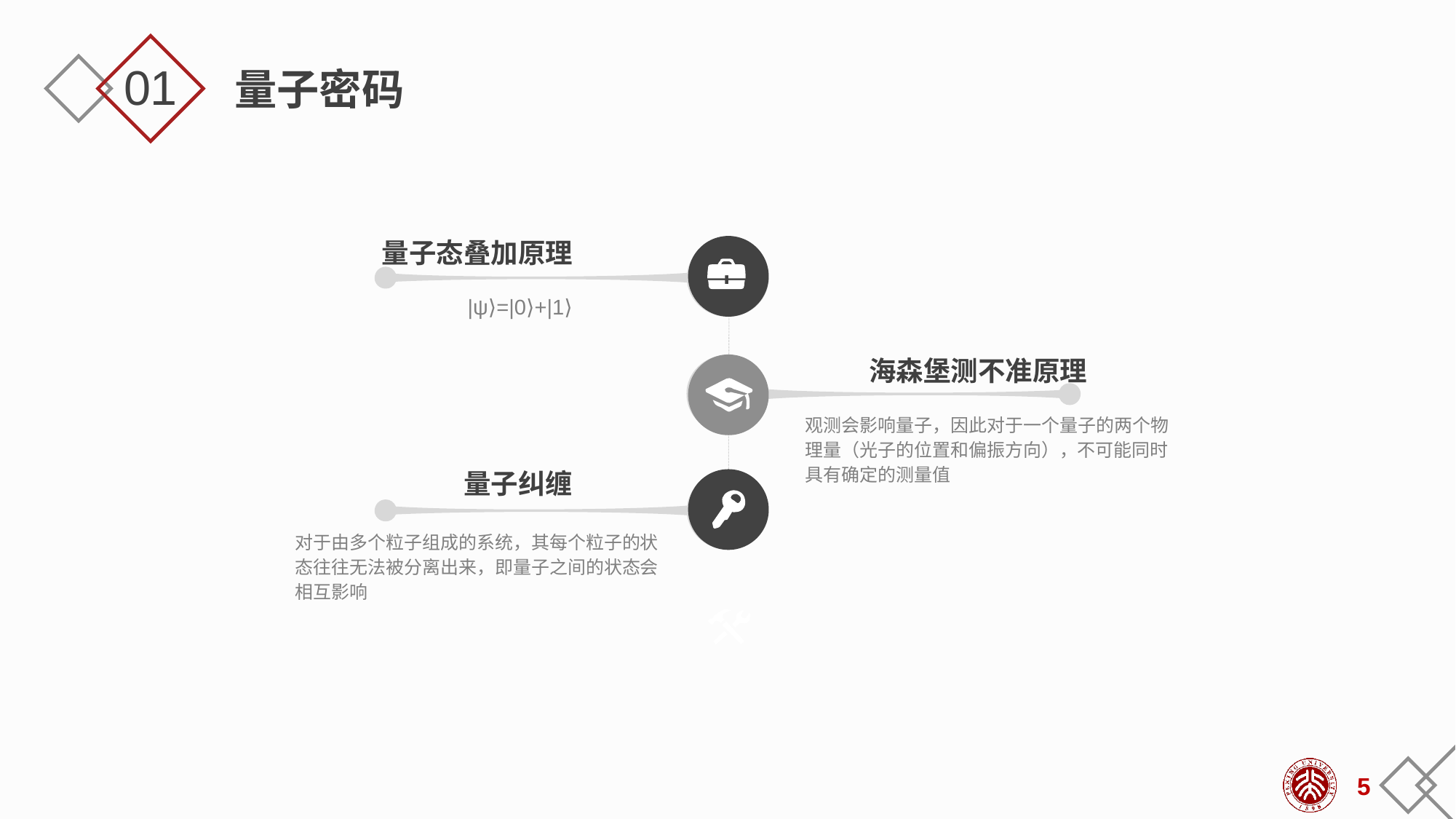

01
量子密码

量子态叠加原理
|ψ⟩=|0⟩+|1⟩

海森堡测不准原理
观测会影响量子，因此对于一个量子的两个物理量（光子的位置和偏振方向），不可能同时具有确定的测量值
量子纠缠
对于由多个粒子组成的系统，其每个粒子的状态往往无法被分离出来，即量子之间的状态会相互影响
5